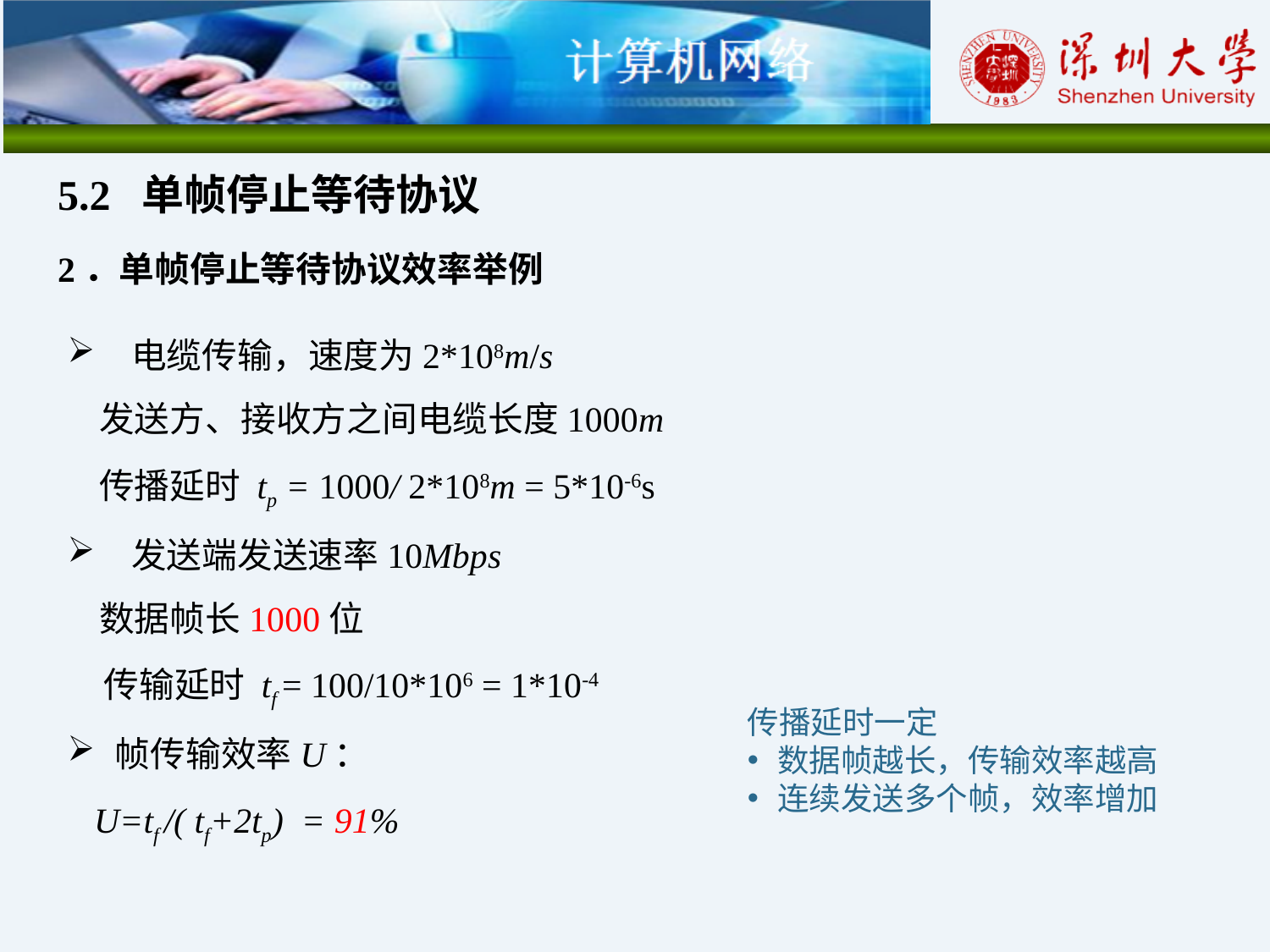

5.2  单帧停止等待协议
2．单帧停止等待协议效率举例
 电缆传输，速度为2*108m/s
   发送方、接收方之间电缆长度1000m
   传播延时 tp = 1000/ 2*108m = 5*10-6s
 发送端发送速率10Mbps
   数据帧长1000位
      传输延时 tf = 100/10*106 = 1*10-4
帧传输效率U：
   U=tf /( tf+2tp)  = 91%
传播延时一定
数据帧越长，传输效率越高
连续发送多个帧，效率增加